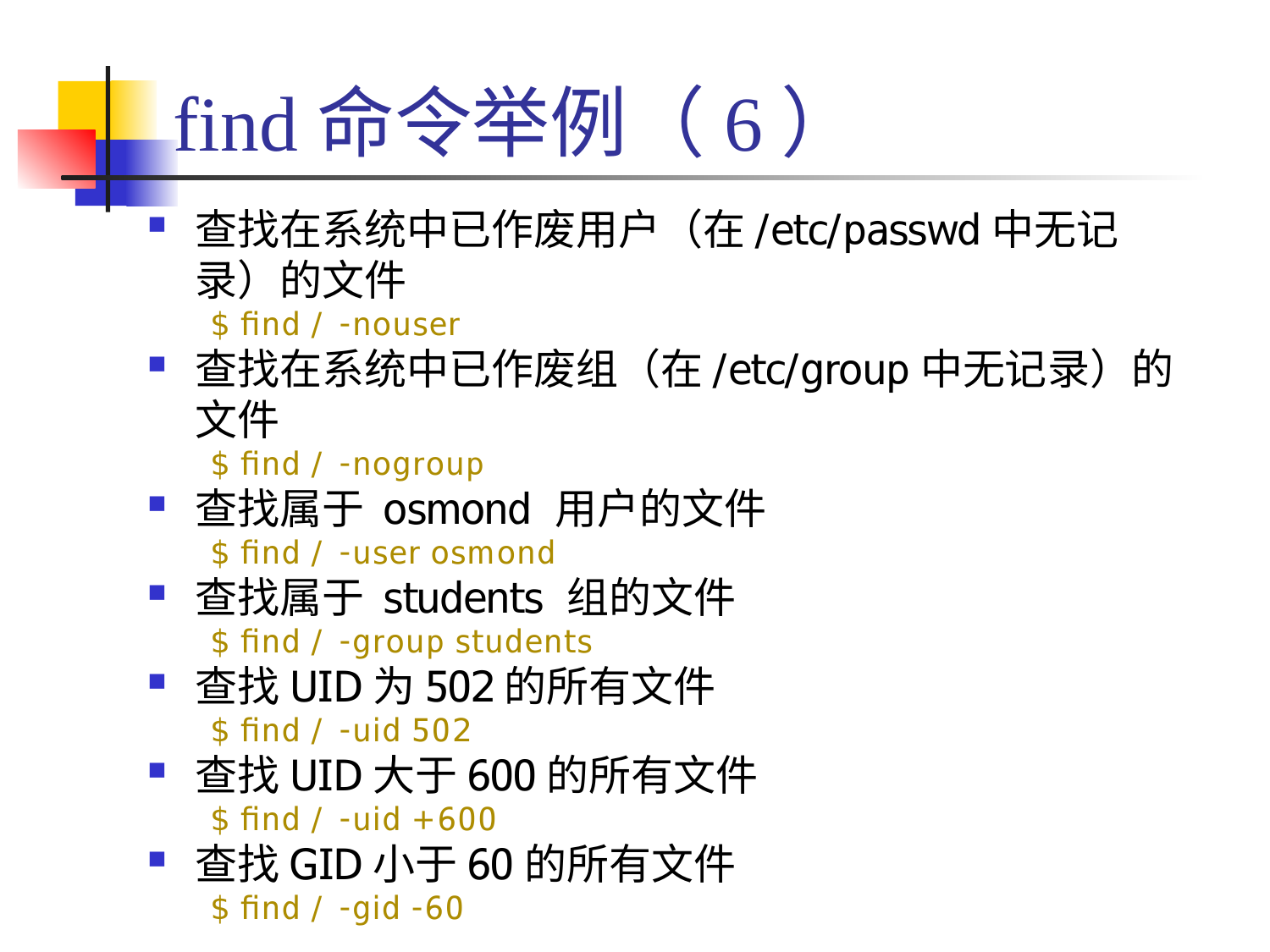

# find命令举例（6）
查找在系统中已作废用户（在/etc/passwd中无记录）的文件
$ find / -nouser
查找在系统中已作废组（在/etc/group中无记录）的文件
$ find / -nogroup
查找属于 osmond 用户的文件
$ find / -user osmond
查找属于 students 组的文件
$ find / -group students
查找UID为502的所有文件
$ find / -uid 502
查找UID大于600的所有文件
$ find / -uid +600
查找GID小于60的所有文件
$ find / -gid -60